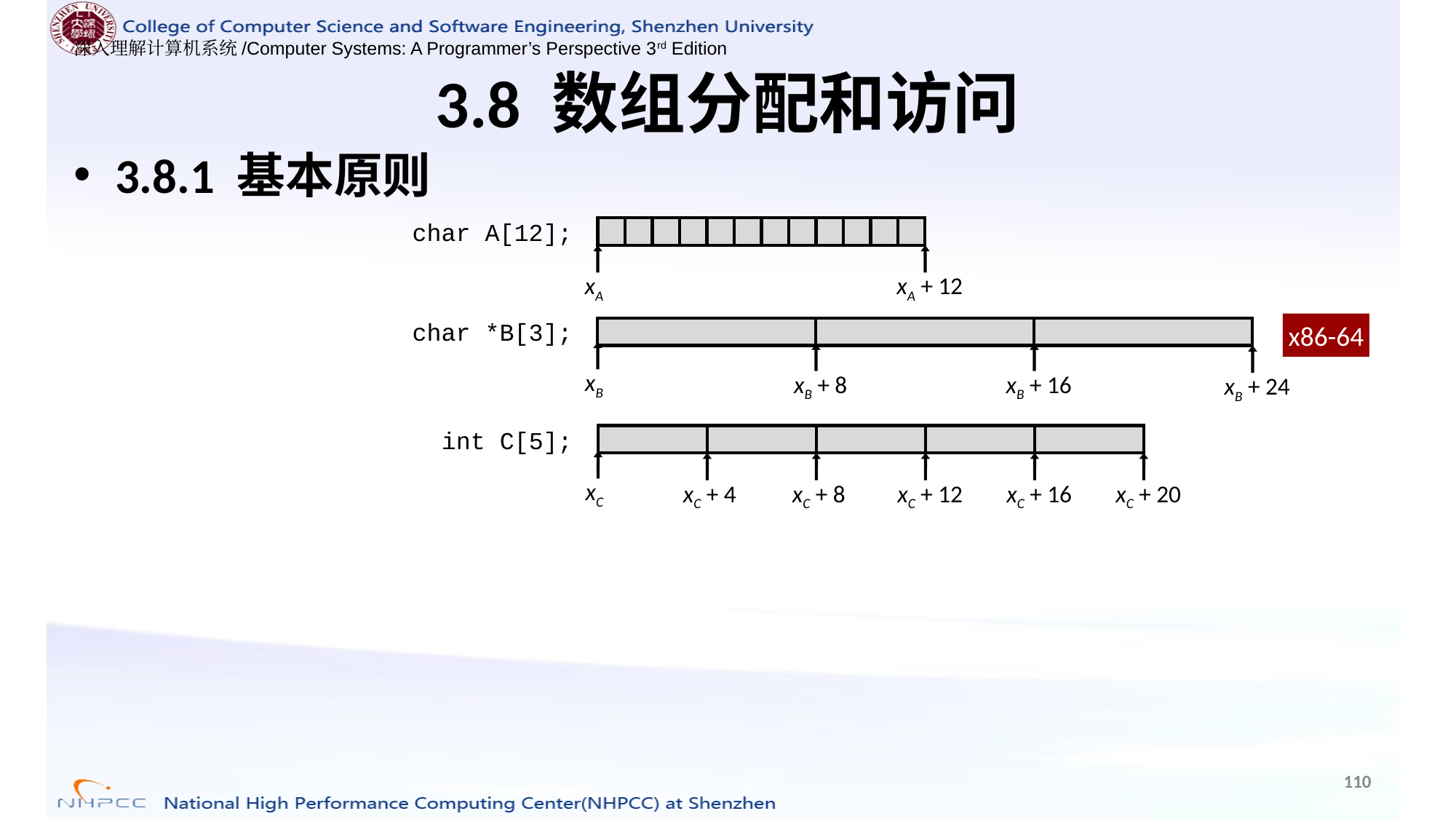

# 3.8 数组分配和访问
3.8.1 基本原则

char A[12];

xA
xA + 12
char *B[3];
x86-64

xB
xB + 8
xB + 16
xB + 24
int C[5];

xC
xC + 4
xC + 8
xC + 12
xC + 16
xC + 20
110